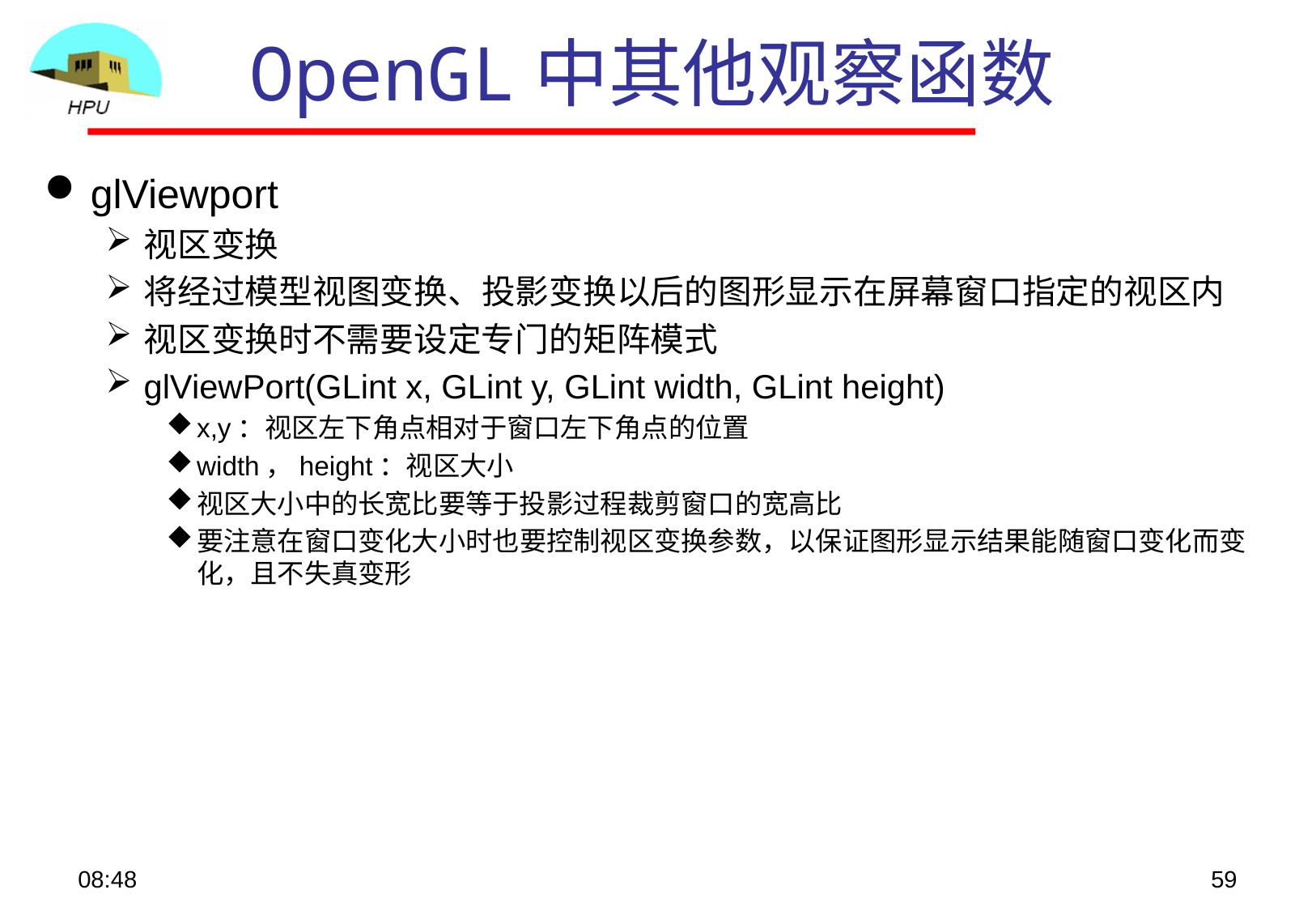

# OpenGL中其他观察函数
glViewport
视区变换
将经过模型视图变换、投影变换以后的图形显示在屏幕窗口指定的视区内
视区变换时不需要设定专门的矩阵模式
glViewPort(GLint x, GLint y, GLint width, GLint height)
x,y：视区左下角点相对于窗口左下角点的位置
width，height：视区大小
视区大小中的长宽比要等于投影过程裁剪窗口的宽高比
要注意在窗口变化大小时也要控制视区变换参数，以保证图形显示结果能随窗口变化而变化，且不失真变形

08:48
59